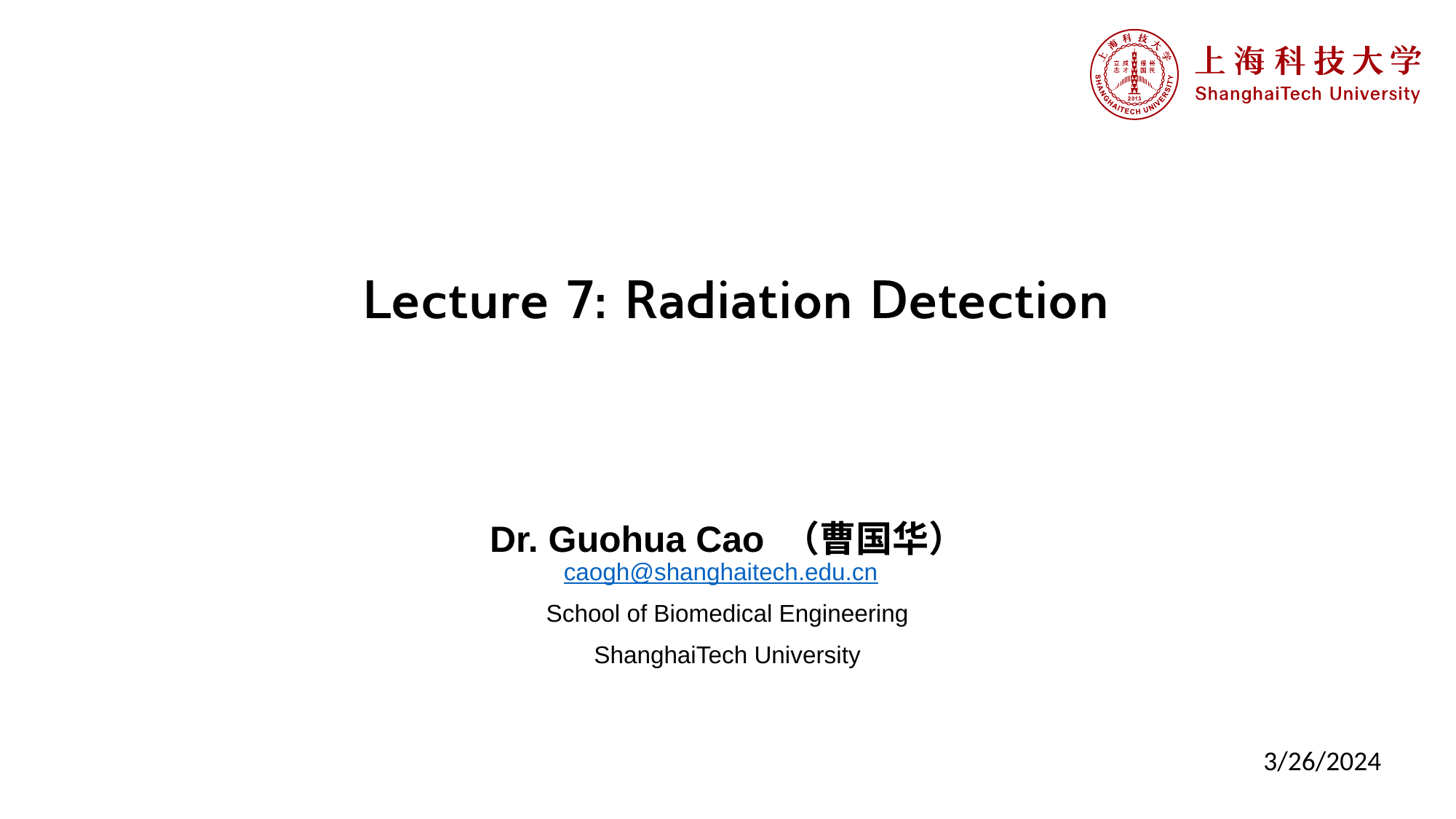

# Lecture 7: Radiation Detection

Dr. Guohua Cao （曹国华）
caogh@shanghaitech.edu.cn
School of Biomedical Engineering
ShanghaiTech University

3/26/2024